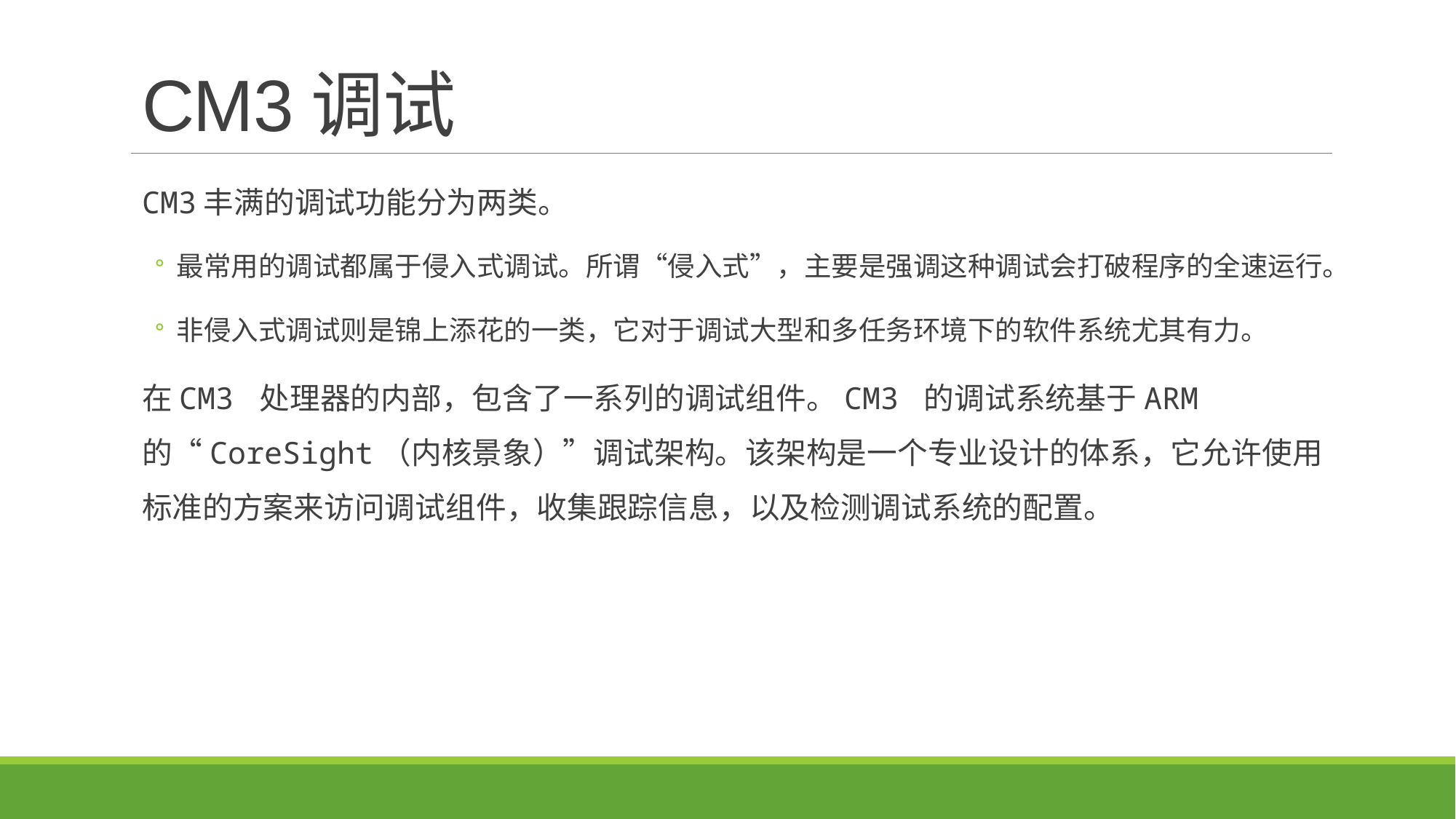

# CM3调试
CM3丰满的调试功能分为两类。
最常用的调试都属于侵入式调试。所谓“侵入式”，主要是强调这种调试会打破程序的全速运行。
非侵入式调试则是锦上添花的一类，它对于调试大型和多任务环境下的软件系统尤其有力。
在CM3 处理器的内部，包含了一系列的调试组件。CM3 的调试系统基于ARM 的“CoreSight（内核景象）”调试架构。该架构是一个专业设计的体系，它允许使用标准的方案来访问调试组件，收集跟踪信息，以及检测调试系统的配置。